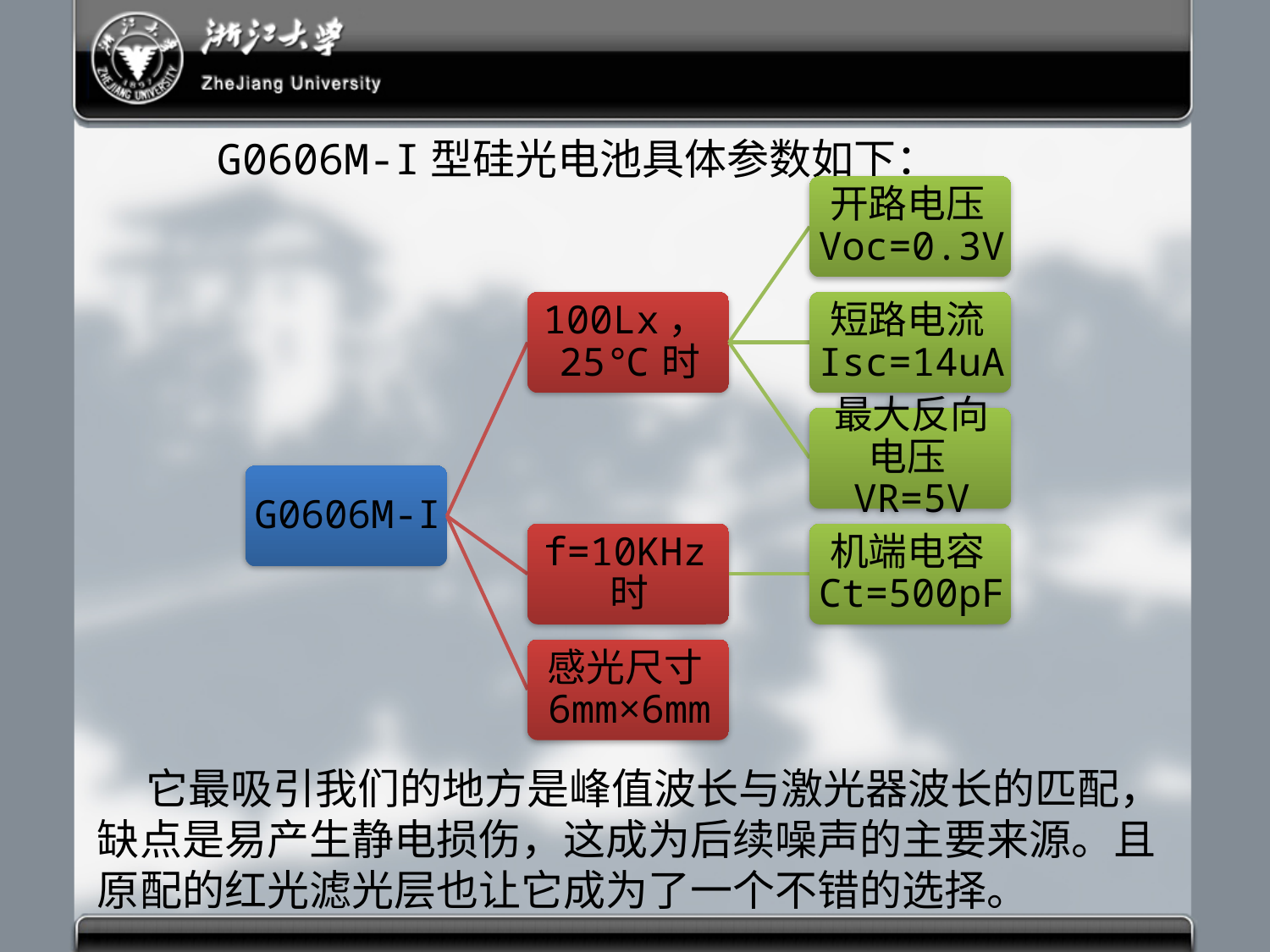

G0606M-I型硅光电池具体参数如下：

G0606M-I

100Lx，25℃时

开路电压Voc=0.3V

短路电流Isc=14uA

最大反向电压VR=5V

f=10KHz时

机端电容Ct=500pF

感光尺寸6mm×6mm
    它最吸引我们的地方是峰值波长与激光器波长的匹配，缺点是易产生静电损伤，这成为后续噪声的主要来源。且原配的红光滤光层也让它成为了一个不错的选择。